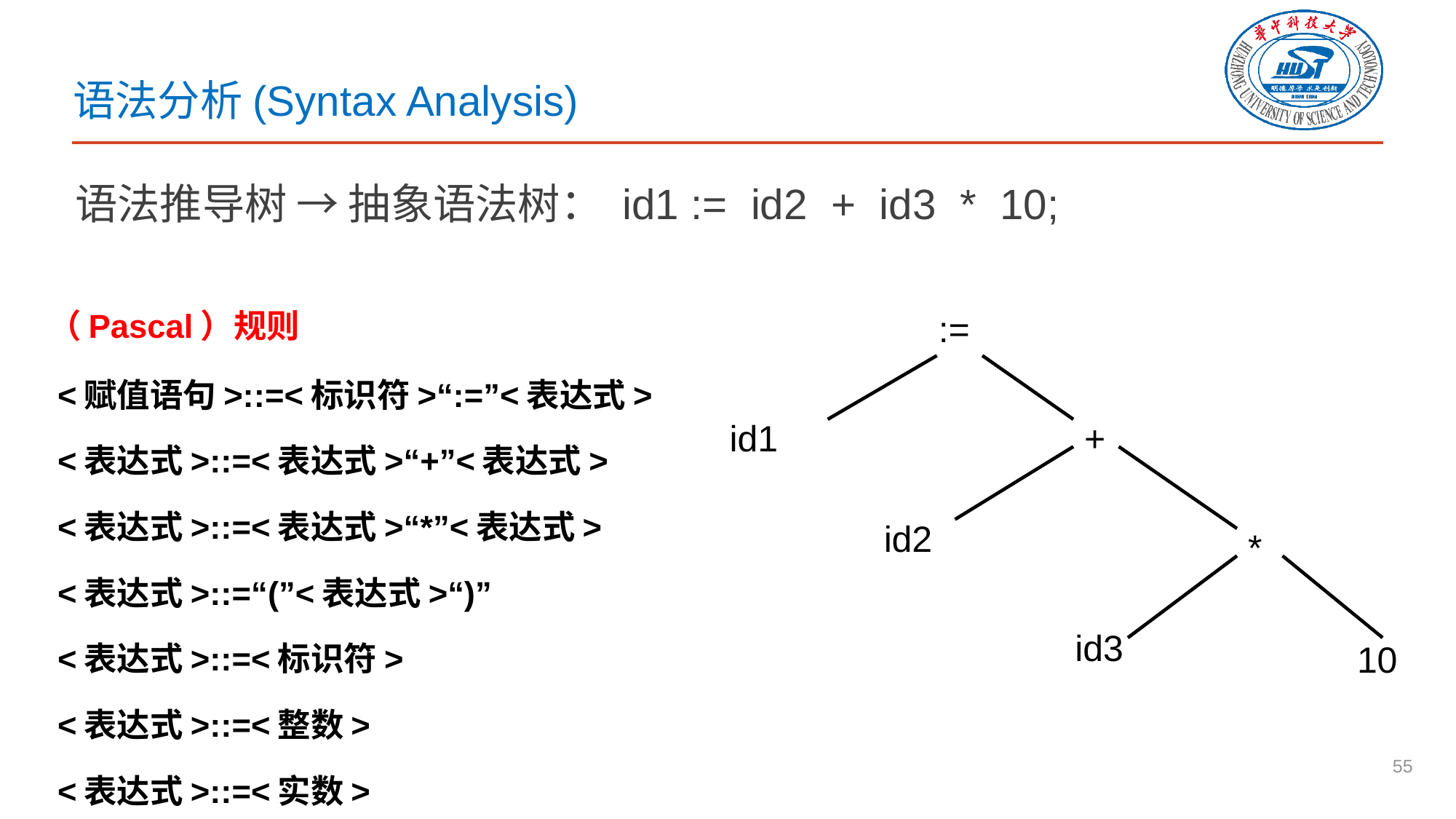

# 语法分析(Syntax Analysis)
语法推导树 → 抽象语法树： id1 :=  id2  +  id3  *  10;

（Pascal）规则
 <赋值语句>::=<标识符>“:=”<表达式>
 <表达式>::=<表达式>“+”<表达式>
 <表达式>::=<表达式>“*”<表达式>
 <表达式>::=“(”<表达式>“)”
 <表达式>::=<标识符>
 <表达式>::=<整数>
 <表达式>::=<实数>

:=

id1
+

id2
*

id3
10
55